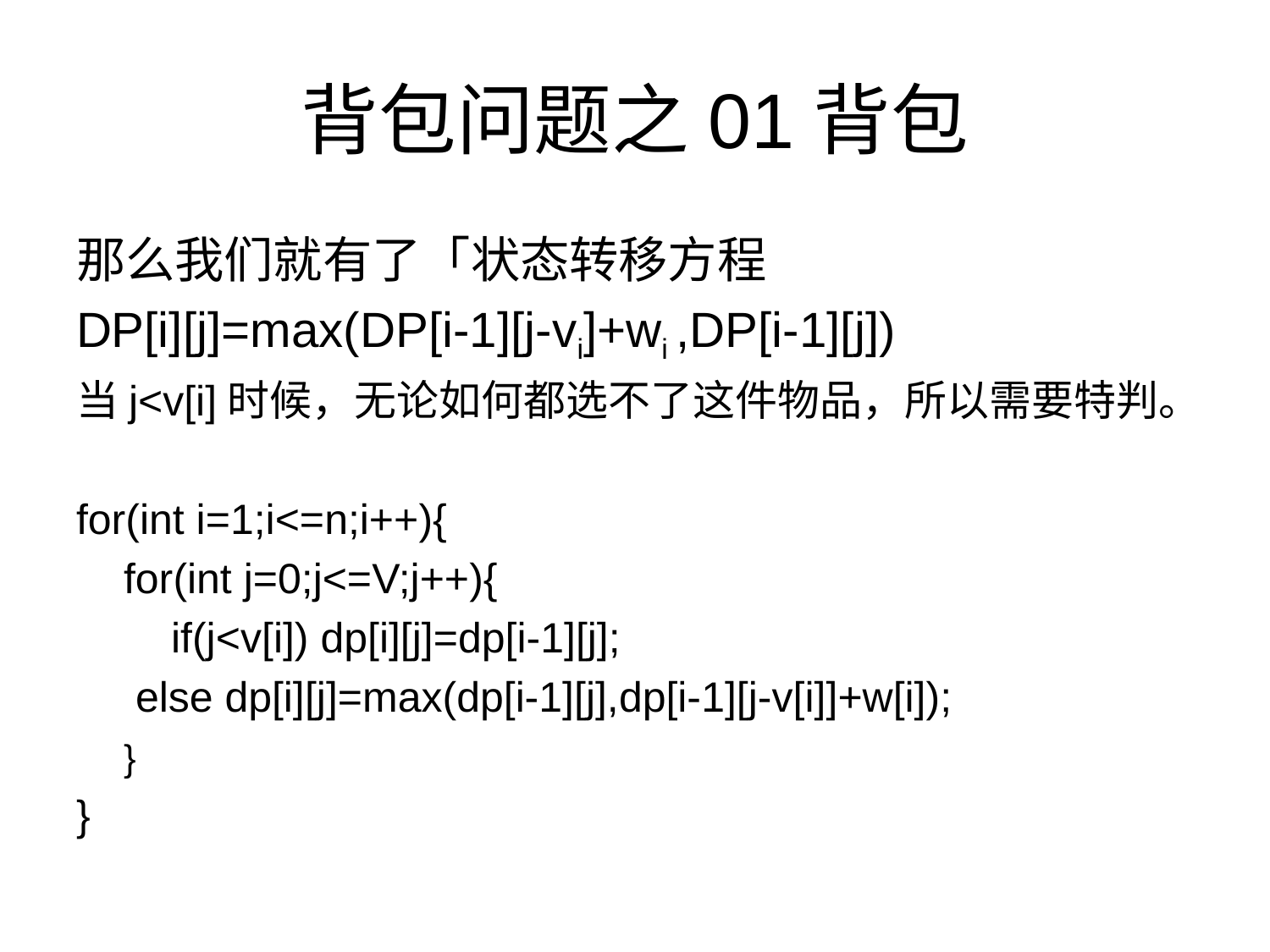

# 背包问题之01背包
那么我们就有了「状态转移方程
DP[i][j]=max(DP[i-1][j-vi]+wi ,DP[i-1][j])
当j<v[i]时候，无论如何都选不了这件物品，所以需要特判。

for(int i=1;i<=n;i++){
    for(int j=0;j<=V;j++){
        if(j<v[i]) dp[i][j]=dp[i-1][j];
	 else dp[i][j]=max(dp[i-1][j],dp[i-1][j-v[i]]+w[i]);
    }
}